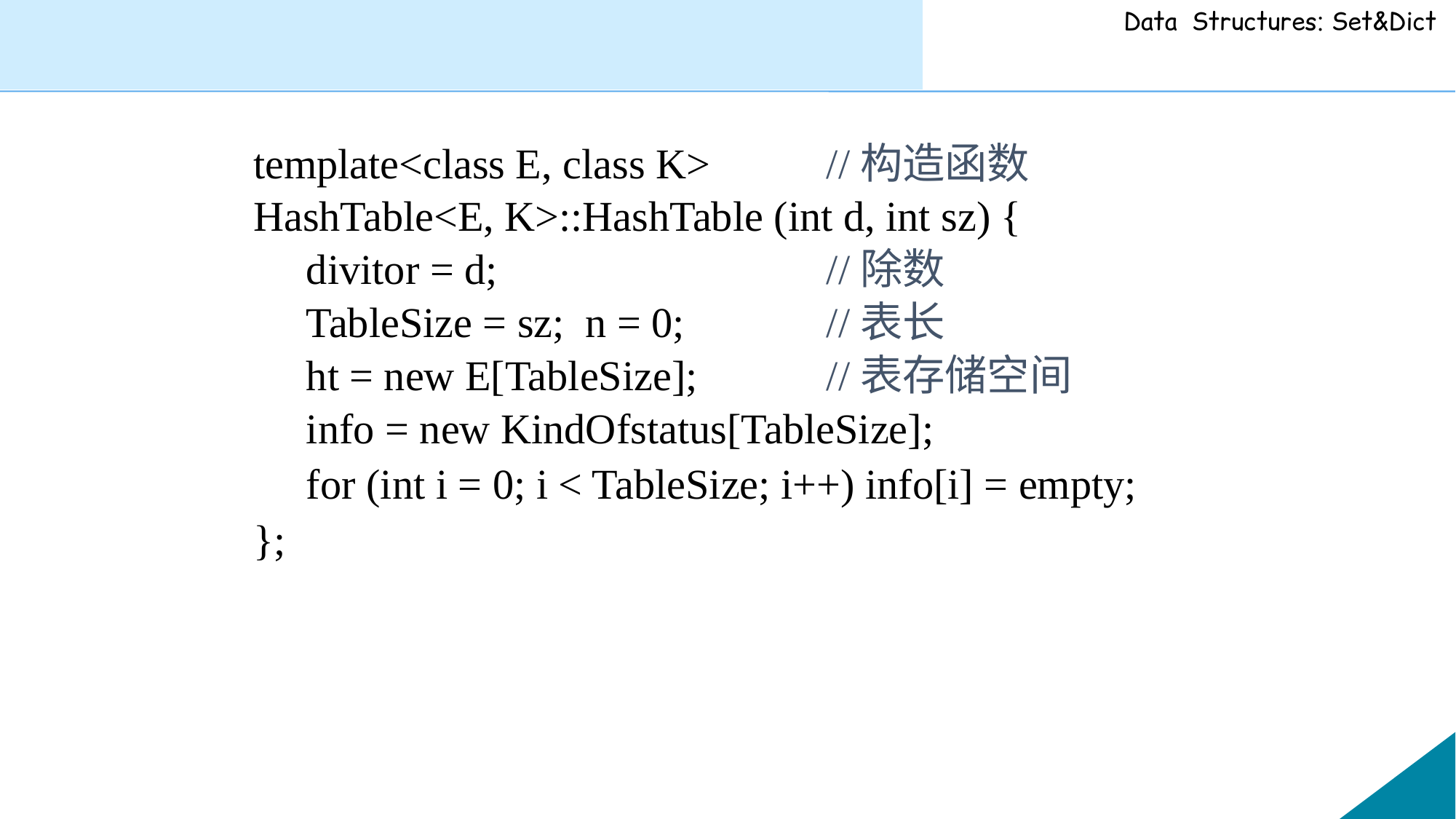

template<class E, class K>		//构造函数
HashTable<E, K>::HashTable (int d, int sz) {
     divitor = d;				//除数
     TableSize = sz;  n = 0;		//表长
     ht = new E[TableSize];		//表存储空间
     info = new KindOfstatus[TableSize];
     for (int i = 0; i < TableSize; i++) info[i] = empty;
};